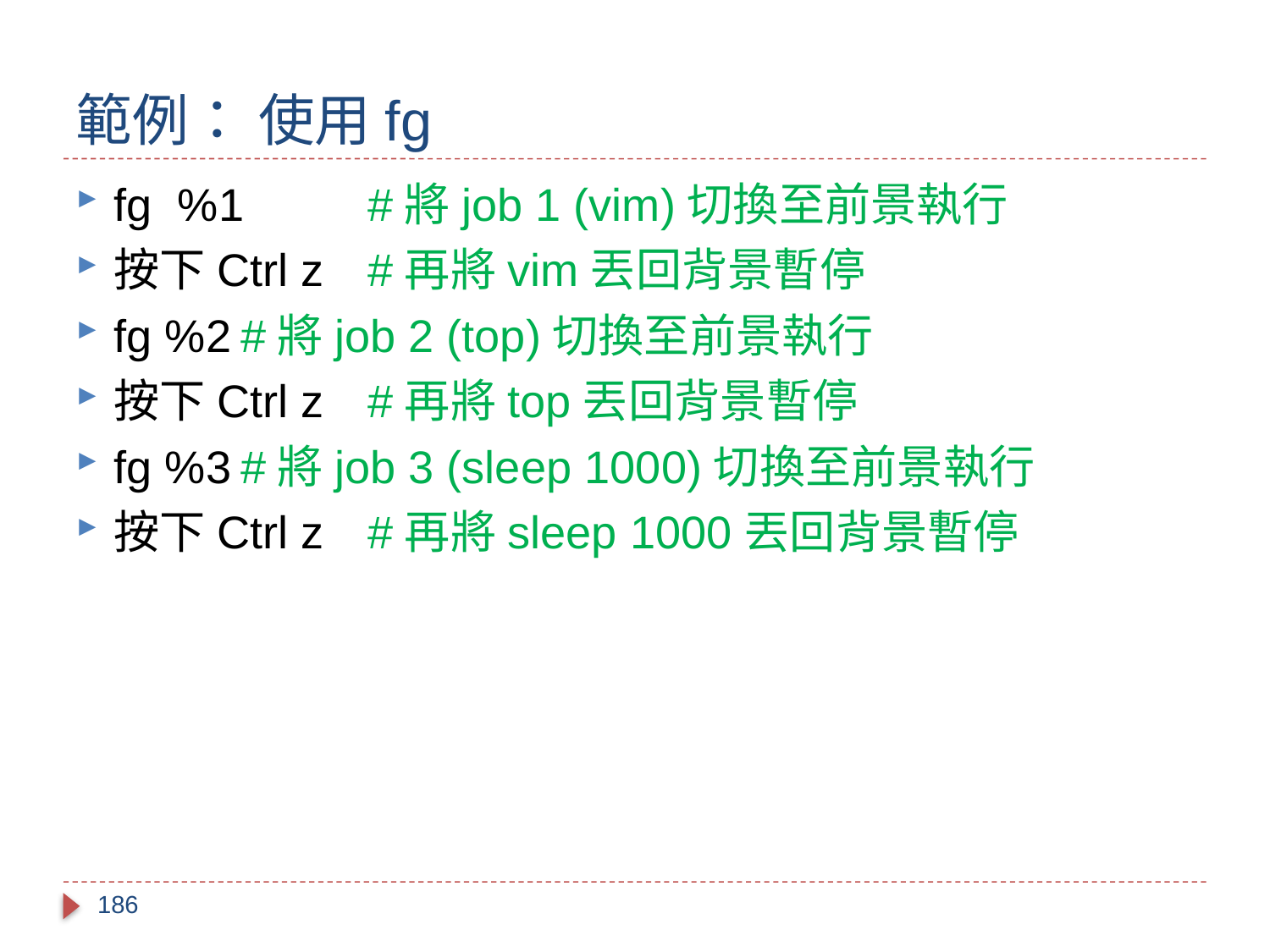

# 範例： 使用fg
fg  %1	#將job 1 (vim)切換至前景執行
按下Ctrl z	#再將vim丟回背景暫停
fg %2	#將job 2 (top)切換至前景執行
按下Ctrl z	#再將top丟回背景暫停
fg %3	#將job 3 (sleep 1000)切換至前景執行
按下Ctrl z	#再將sleep 1000丟回背景暫停

186